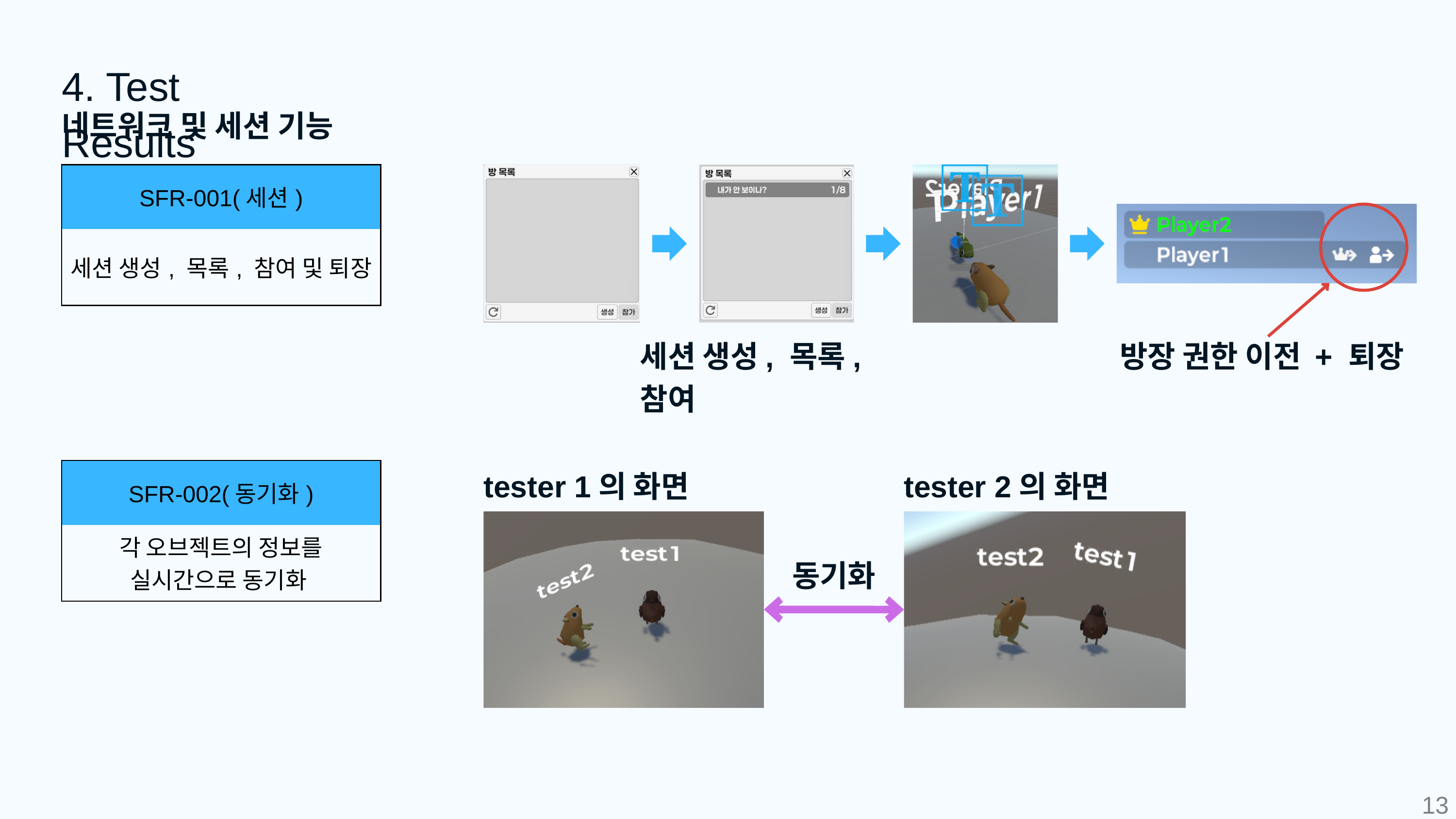

4. Test Results
네트워크 및 세션 기능
| SFR-001(세션) |
| --- |
| 세션 생성, 목록, 참여 및 퇴장 |

세션 생성, 목록, 참여
방장 권한 이전 + 퇴장
| SFR-002(동기화) |
| --- |
| 각 오브젝트의 정보를 실시간으로 동기화 |
tester 1의 화면
tester 2의 화면

동기화

13